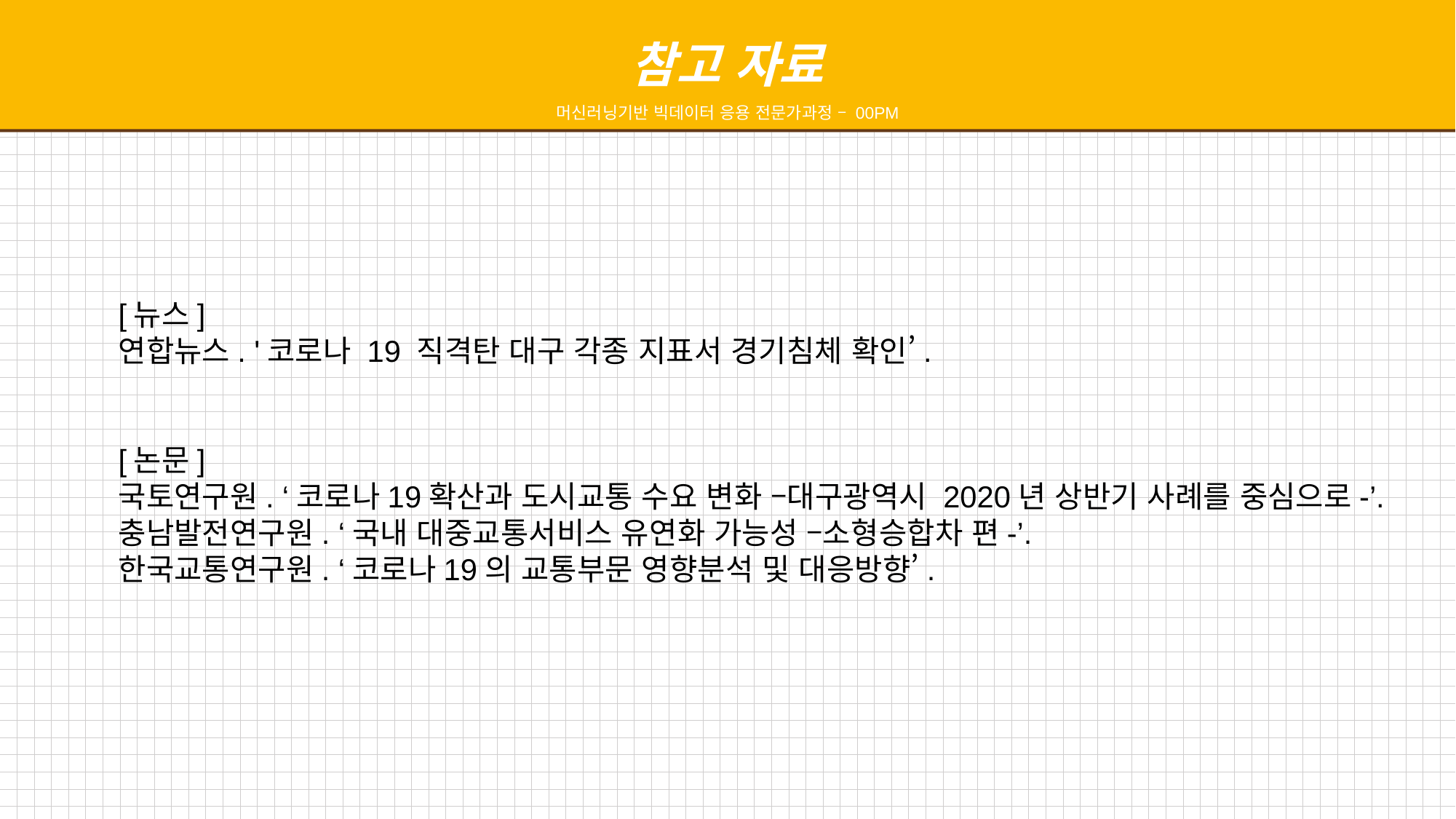

참고 자료
머신러닝기반 빅데이터 응용 전문가과정 – 00PM
[뉴스]
연합뉴스. '코로나 19 직격탄 대구 각종 지표서 경기침체 확인’.

[논문]
국토연구원. ‘코로나19확산과 도시교통 수요 변화 –대구광역시 2020년 상반기 사례를 중심으로-’.
충남발전연구원. ‘국내 대중교통서비스 유연화 가능성 –소형승합차 편-’.
한국교통연구원. ‘코로나19의 교통부문 영향분석 및 대응방향’.